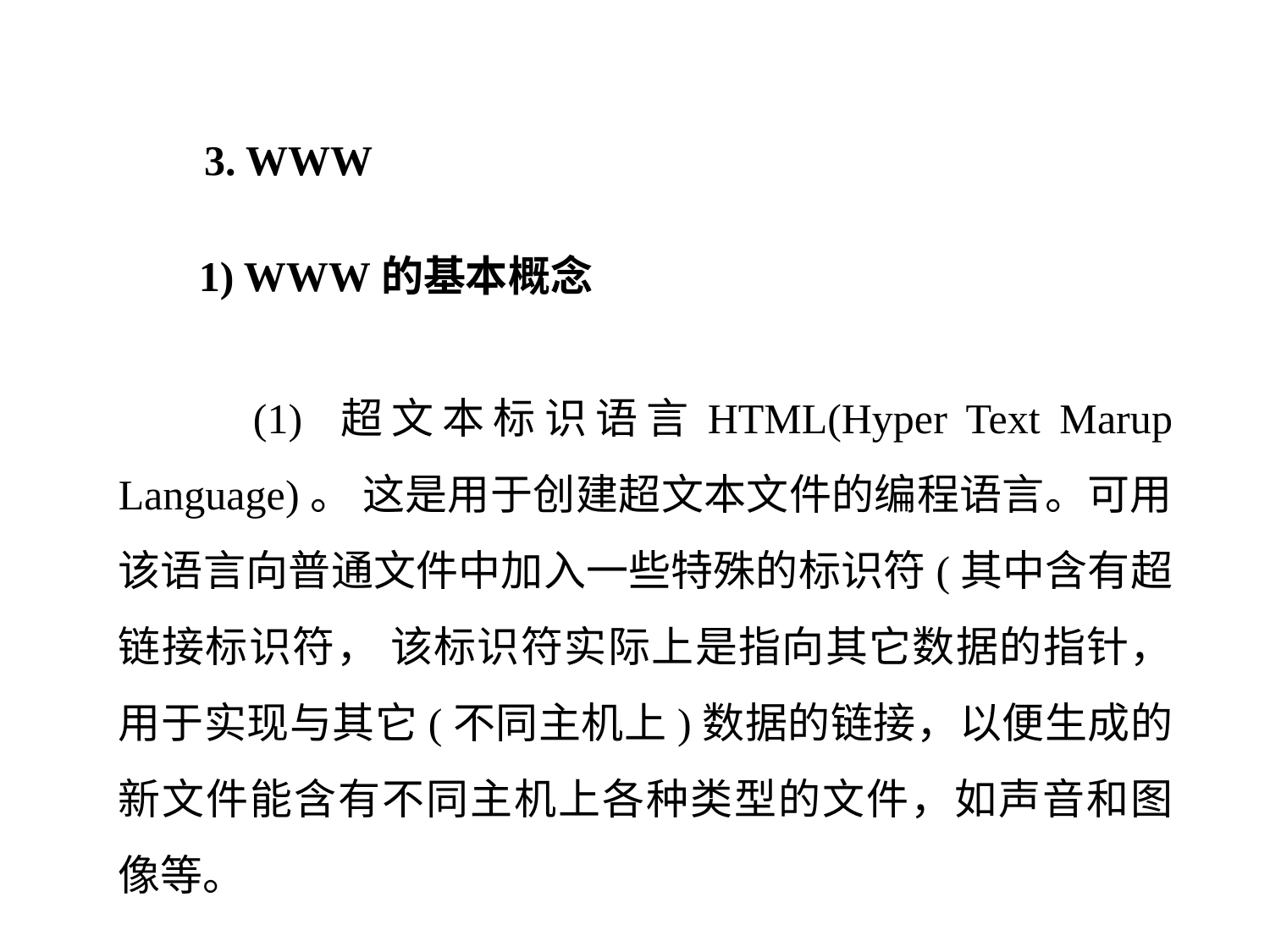

3. WWW
1) WWW的基本概念
       (1) 超文本标识语言HTML(Hyper Text Marup Language)。 这是用于创建超文本文件的编程语言。可用该语言向普通文件中加入一些特殊的标识符(其中含有超链接标识符， 该标识符实际上是指向其它数据的指针，用于实现与其它(不同主机上)数据的链接，以便生成的新文件能含有不同主机上各种类型的文件，如声音和图像等。